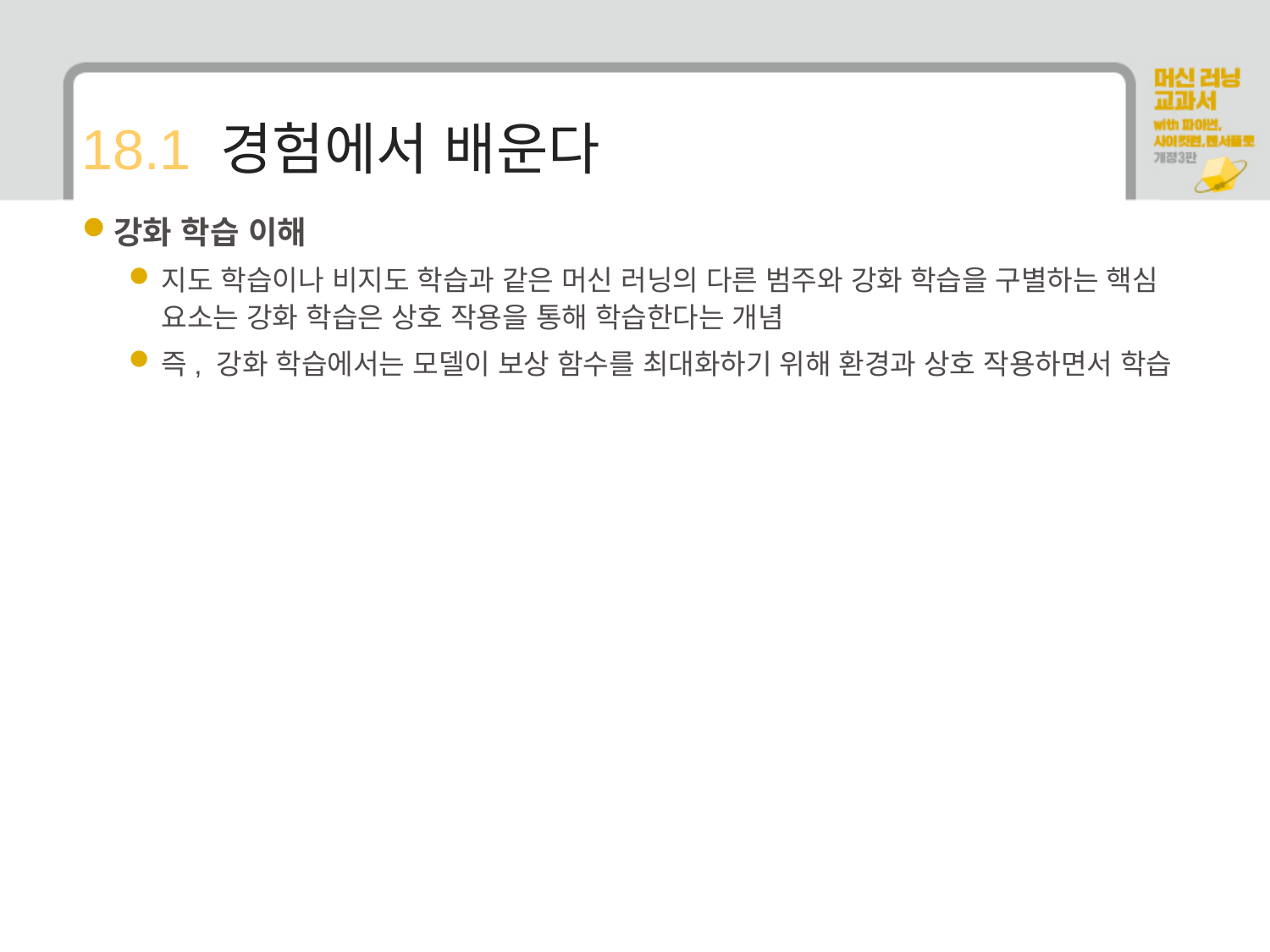

# 18.1 경험에서 배운다
강화 학습 이해
지도 학습이나 비지도 학습과 같은 머신 러닝의 다른 범주와 강화 학습을 구별하는 핵심 요소는 강화 학습은 상호 작용을 통해 학습한다는 개념
즉, 강화 학습에서는 모델이 보상 함수를 최대화하기 위해 환경과 상호 작용하면서 학습